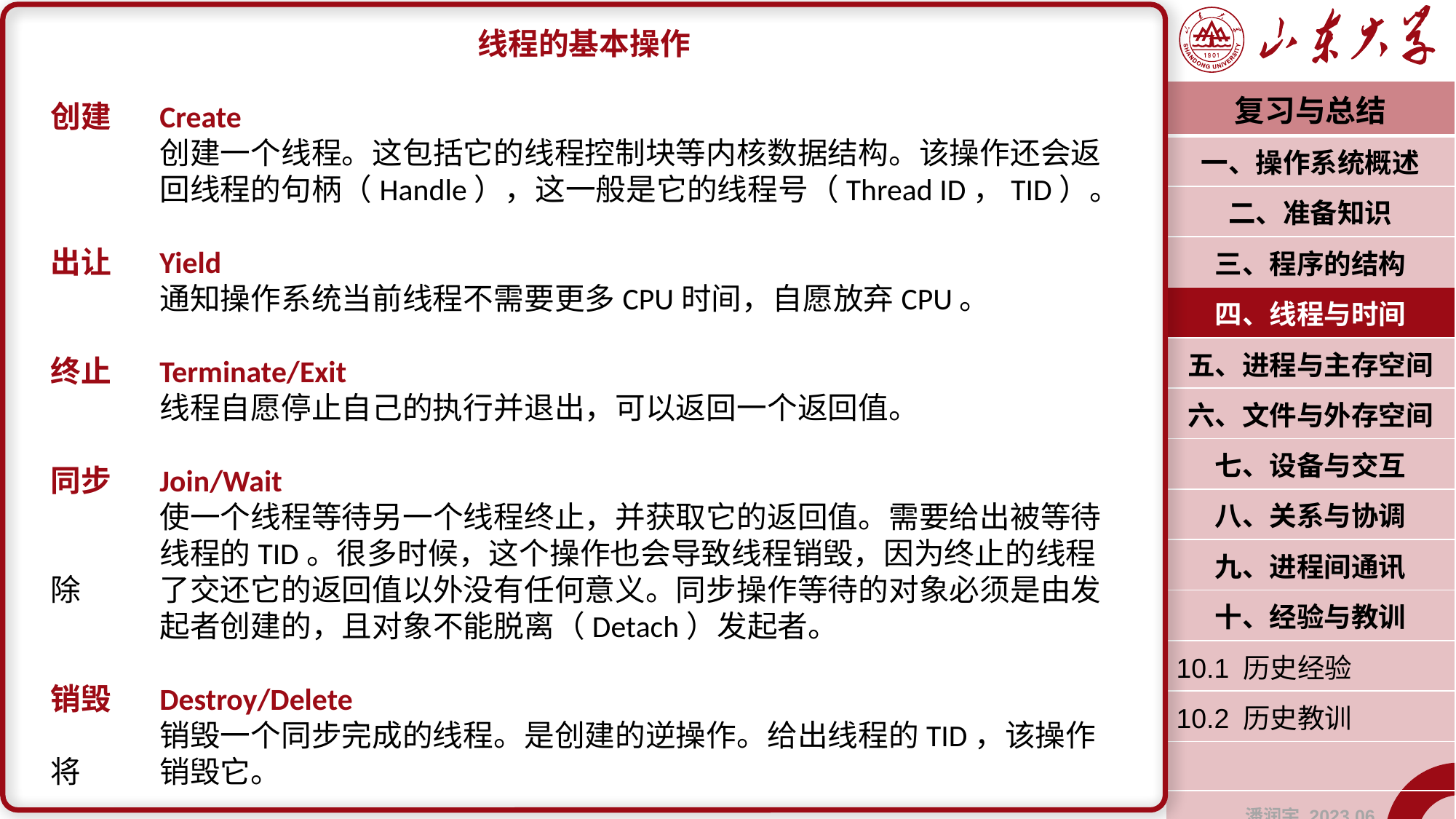

线程的基本操作

创建	Create
	创建一个线程。这包括它的线程控制块等内核数据结构。该操作还会返	回线程的句柄（Handle），这一般是它的线程号（Thread ID，TID）。

出让	Yield
	通知操作系统当前线程不需要更多CPU时间，自愿放弃CPU。

终止	Terminate/Exit
	线程自愿停止自己的执行并退出，可以返回一个返回值。

同步	Join/Wait
	使一个线程等待另一个线程终止，并获取它的返回值。需要给出被等待	线程的TID。很多时候，这个操作也会导致线程销毁，因为终止的线程除	了交还它的返回值以外没有任何意义。同步操作等待的对象必须是由发	起者创建的，且对象不能脱离（Detach）发起者。

销毁	Destroy/Delete
	销毁一个同步完成的线程。是创建的逆操作。给出线程的TID，该操作将	销毁它。
| 复习与总结 |
| --- |
| 一、操作系统概述 |
| 二、准备知识 |
| 三、程序的结构 |
| 四、线程与时间 |
| 五、进程与主存空间 |
| 六、文件与外存空间 |
| 七、设备与交互 |
| 八、关系与协调 |
| 九、进程间通讯 |
| 十、经验与教训 |
| 10.1 历史经验 |
| 10.2 历史教训 |
|  |
| 潘润宇 2023.06 |